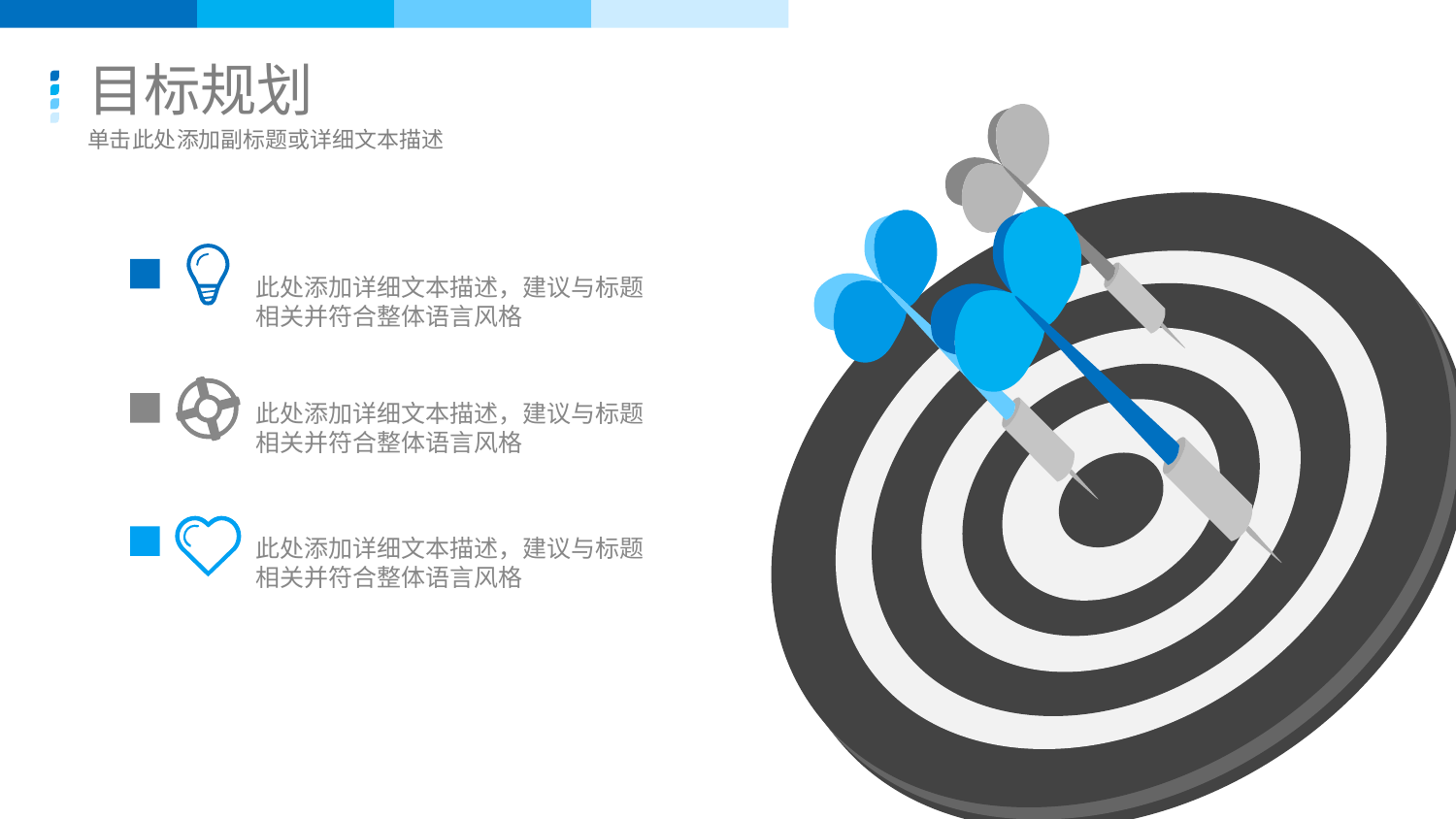

目标规划

单击此处添加副标题或详细文本描述

创意创新

此处添加详细文本描述，建议与标题相关并符合整体语言风格
本地客服

此处添加详细文本描述，建议与标题相关并符合整体语言风格

客户关怀

此处添加详细文本描述，建议与标题相关并符合整体语言风格